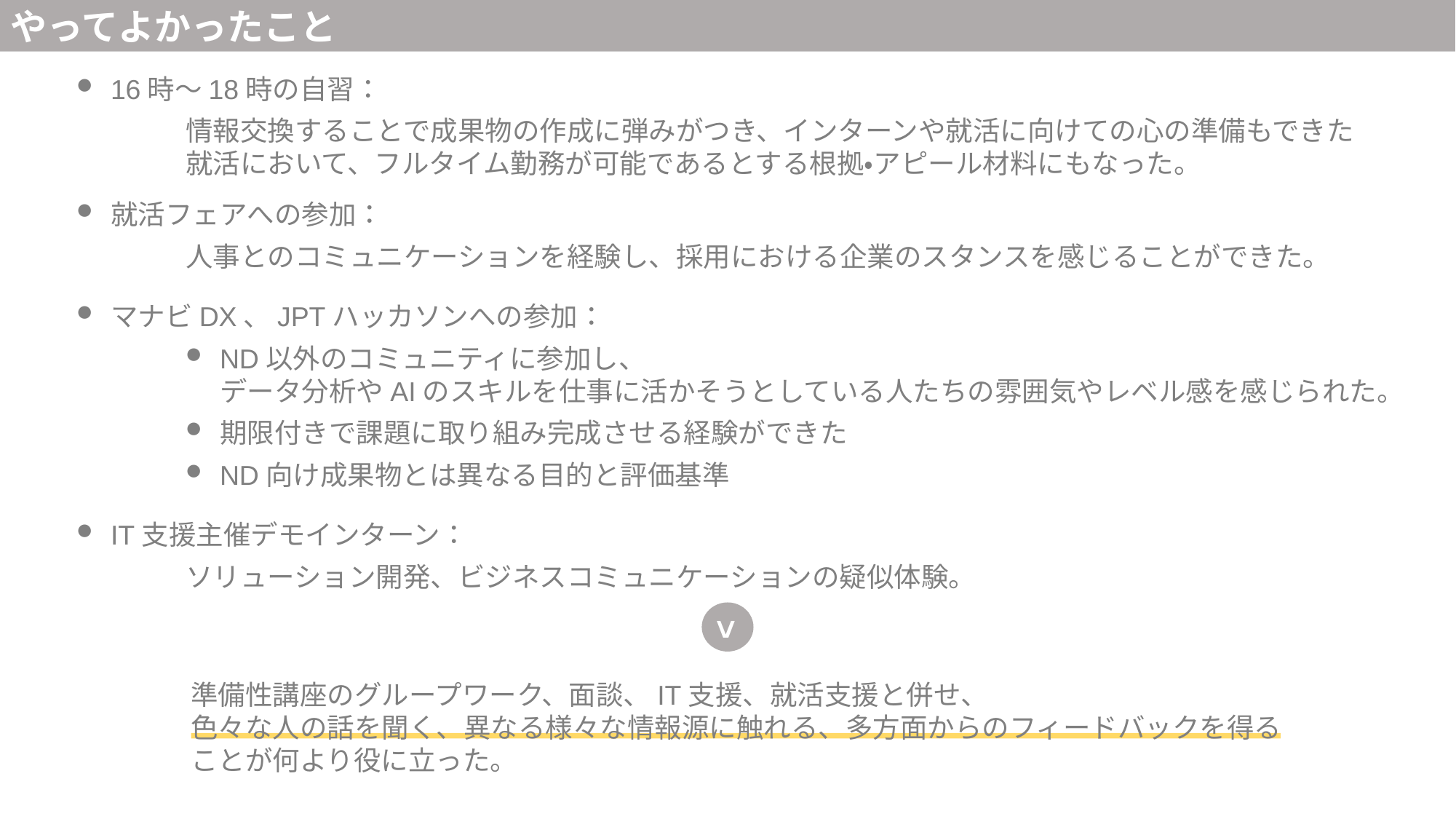

やってよかったこと
16時〜18時の自習：
	情報交換することで成果物の作成に弾みがつき、インターンや就活に向けての心の準備もできた
	就活において、フルタイム勤務が可能であるとする根拠・アピール材料にもなった。
就活フェアへの参加：
	人事とのコミュニケーションを経験し、採用における企業のスタンスを感じることができた。
マナビDX、JPTハッカソンへの参加：
ND以外のコミュニティに参加し、
データ分析やAIのスキルを仕事に活かそうとしている人たちの雰囲気やレベル感を感じられた。
期限付きで課題に取り組み完成させる経験ができた
ND向け成果物とは異なる目的と評価基準
IT支援主催デモインターン：
ソリューション開発、ビジネスコミュニケーションの疑似体験。

>
準備性講座のグループワーク、面談、IT支援、就活支援と併せ、
色々な人の話を聞く、異なる様々な情報源に触れる、多方面からのフィードバックを得る
ことが何より役に立った。